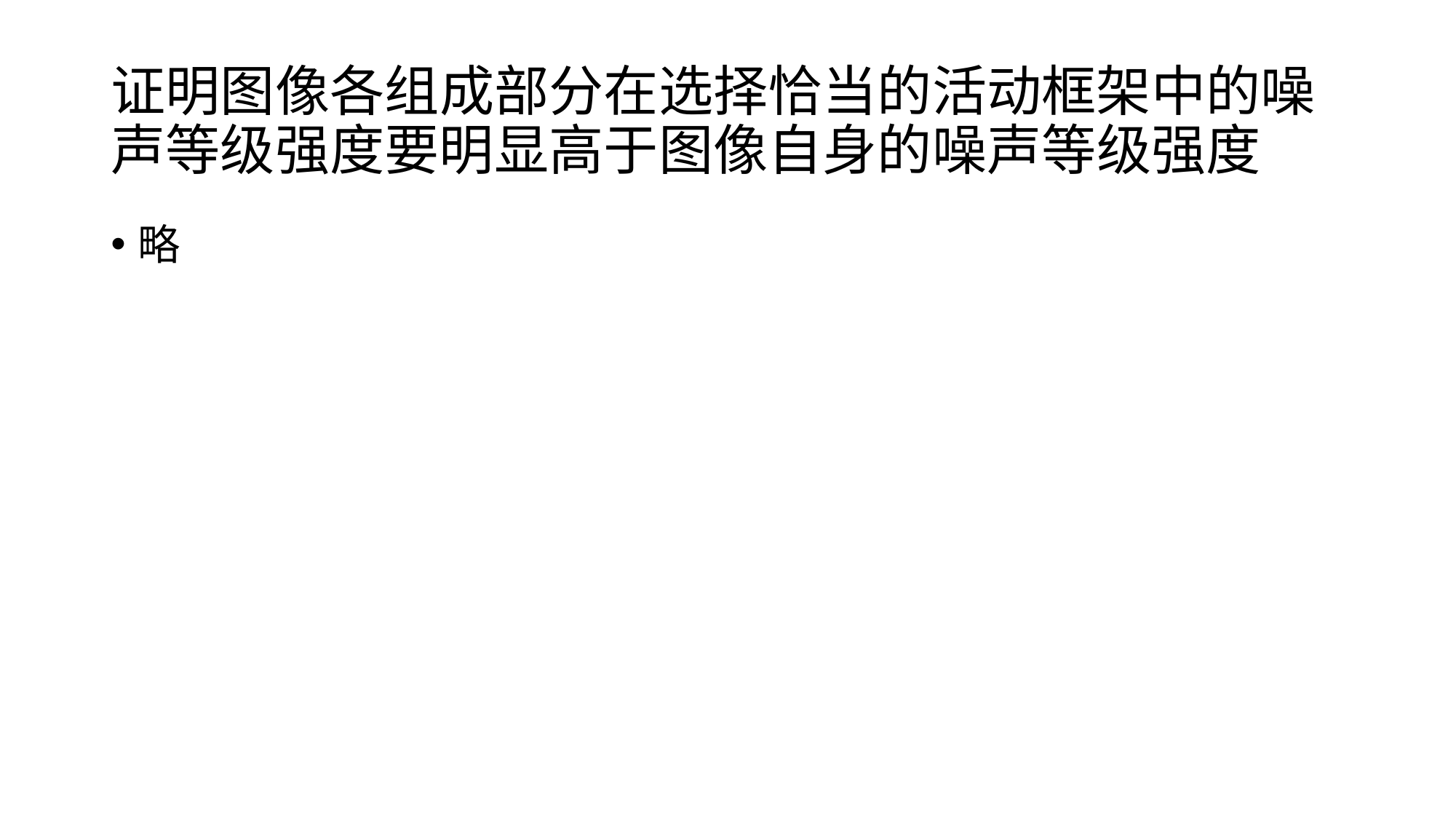

# 证明图像各组成部分在选择恰当的活动框架中的噪声等级强度要明显高于图像自身的噪声等级强度
略